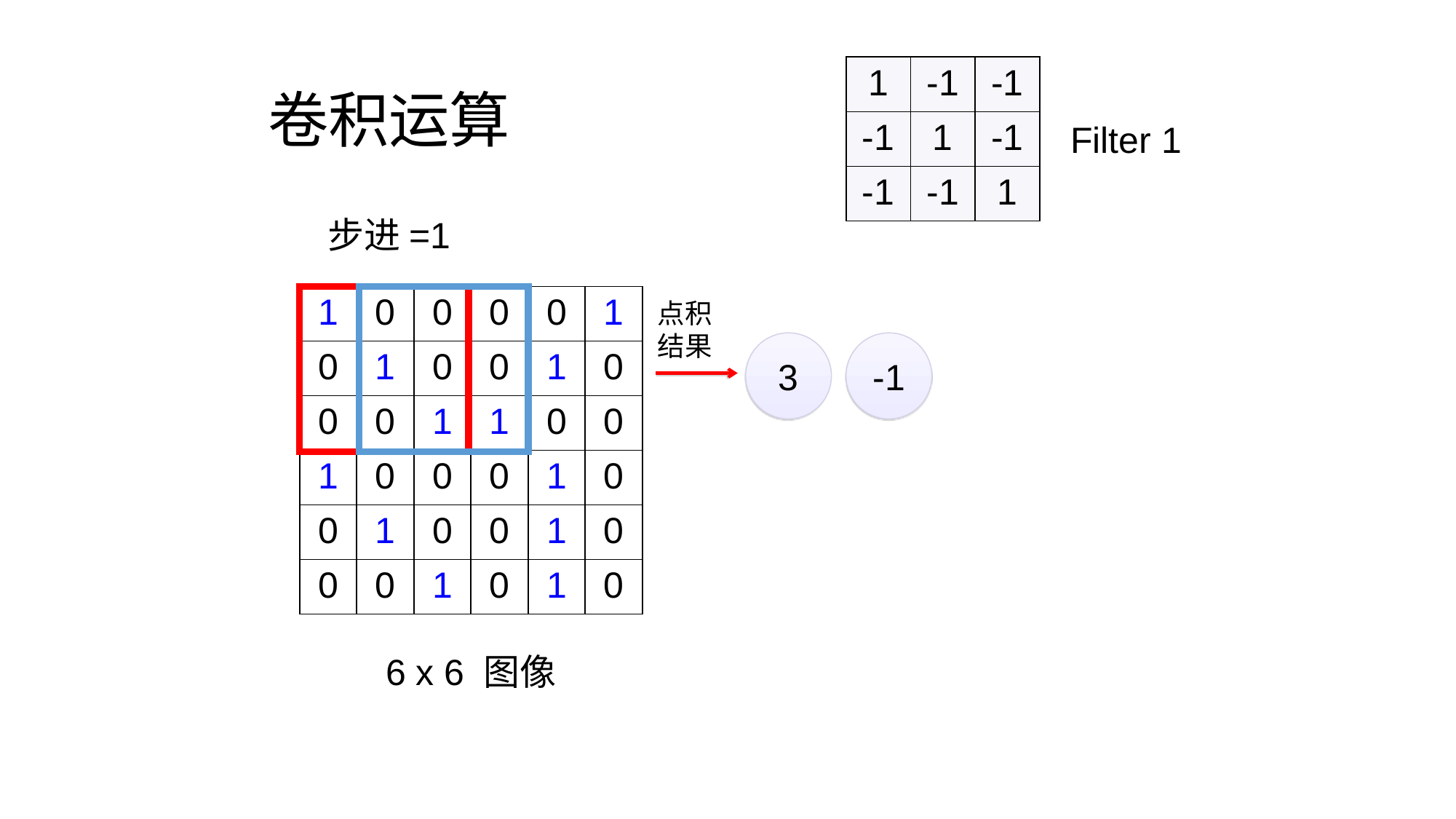

# 卷积运算
| 1 | -1 | -1 |
| --- | --- | --- |
| -1 | 1 | -1 |
| -1 | -1 | 1 |
Filter 1
步进=1
| 1 | 0 | 0 | 0 | 0 | 1 |
| --- | --- | --- | --- | --- | --- |
| 0 | 1 | 0 | 0 | 1 | 0 |
| 0 | 0 | 1 | 1 | 0 | 0 |
| 1 | 0 | 0 | 0 | 1 | 0 |
| 0 | 1 | 0 | 0 | 1 | 0 |
| 0 | 0 | 1 | 0 | 1 | 0 |

点积
结果
3
-1
6 x 6 图像